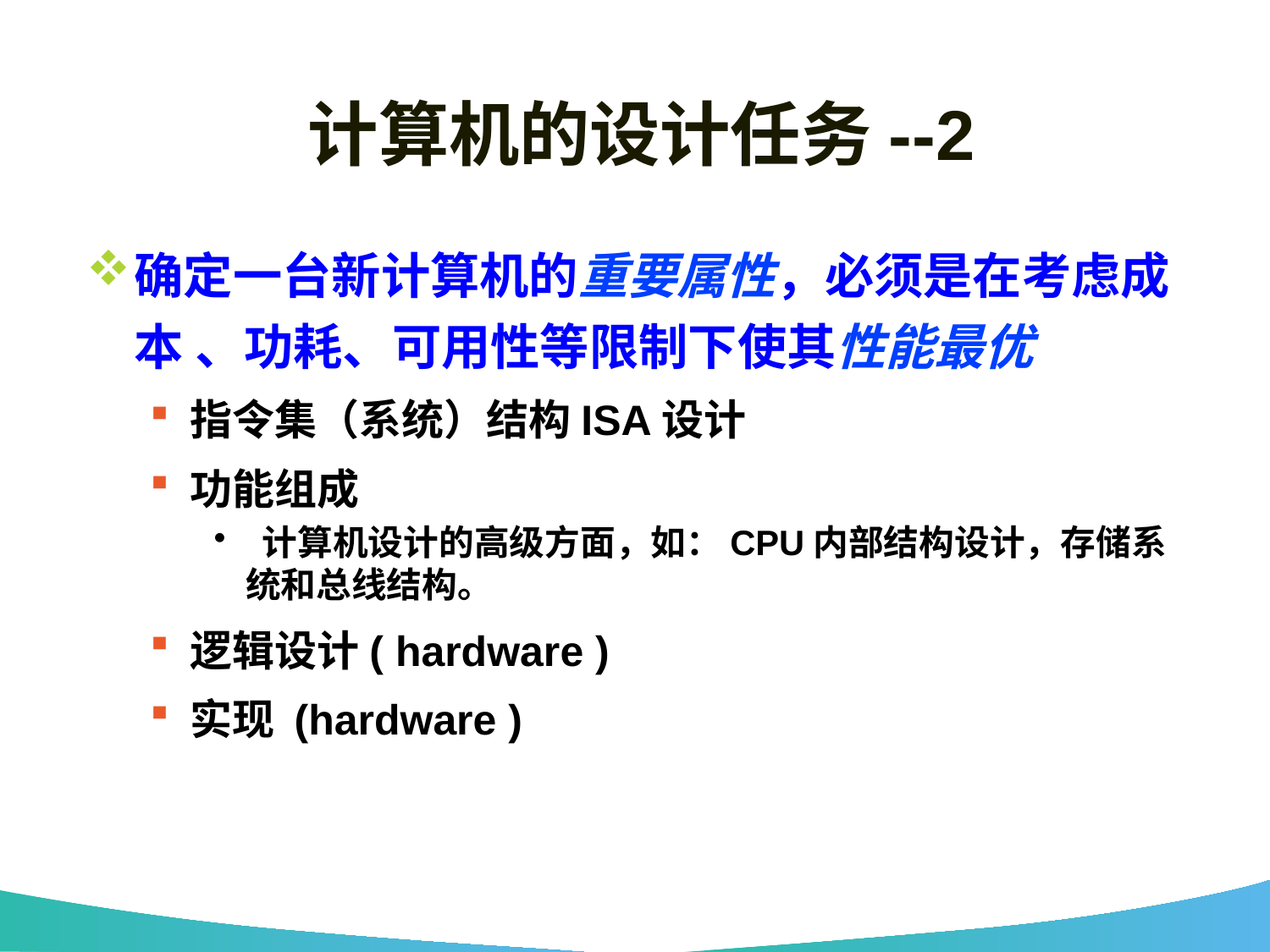

# 计算机的设计任务--2
确定一台新计算机的重要属性，必须是在考虑成本 、功耗、可用性等限制下使其性能最优
指令集（系统）结构ISA设计
功能组成
 计算机设计的高级方面，如：CPU内部结构设计，存储系统和总线结构。
逻辑设计( hardware )
实现 (hardware )
95